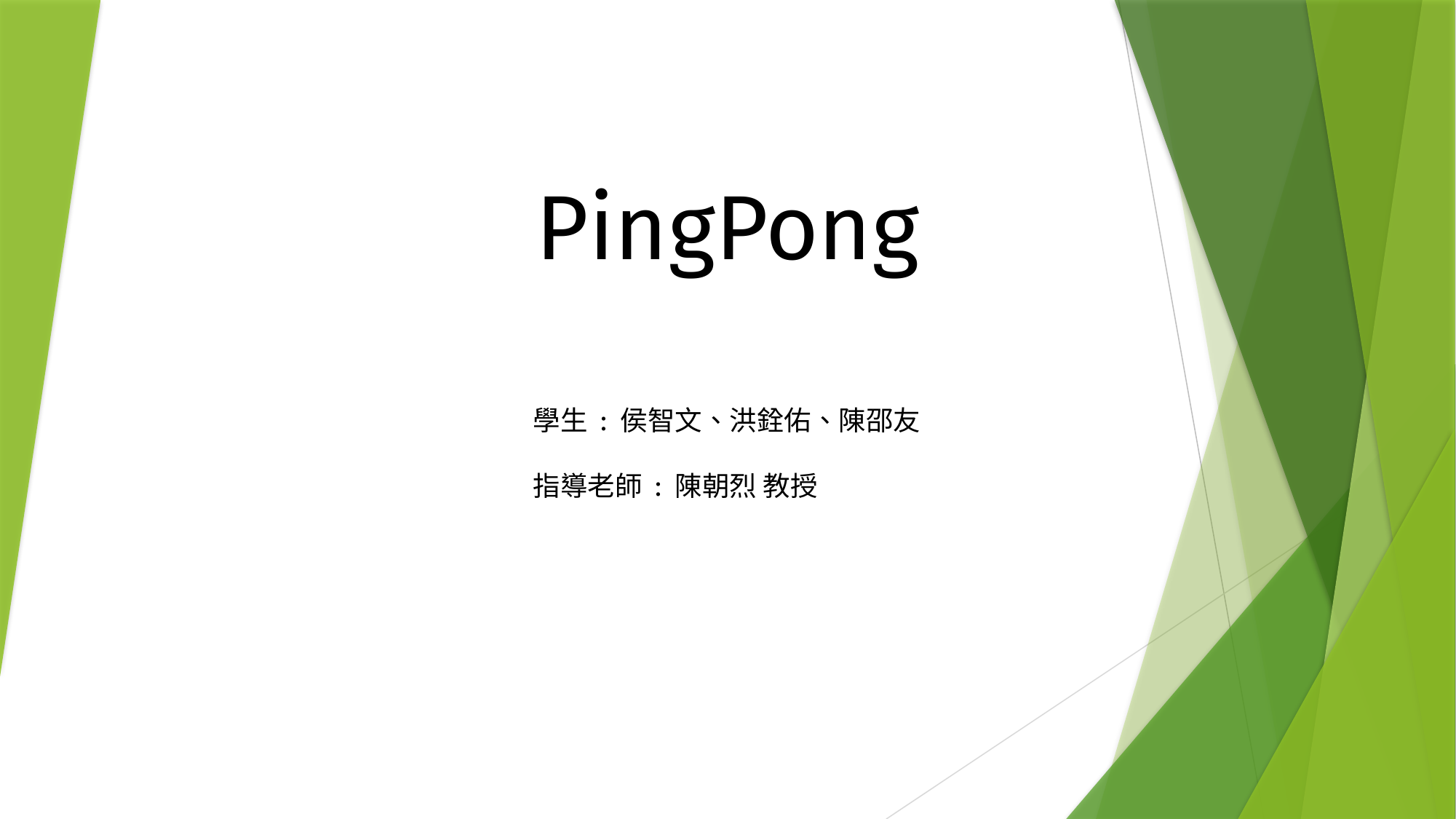

PingPong
學生 : 侯智文、洪銓佑、陳邵友

指導老師 : 陳朝烈 教授